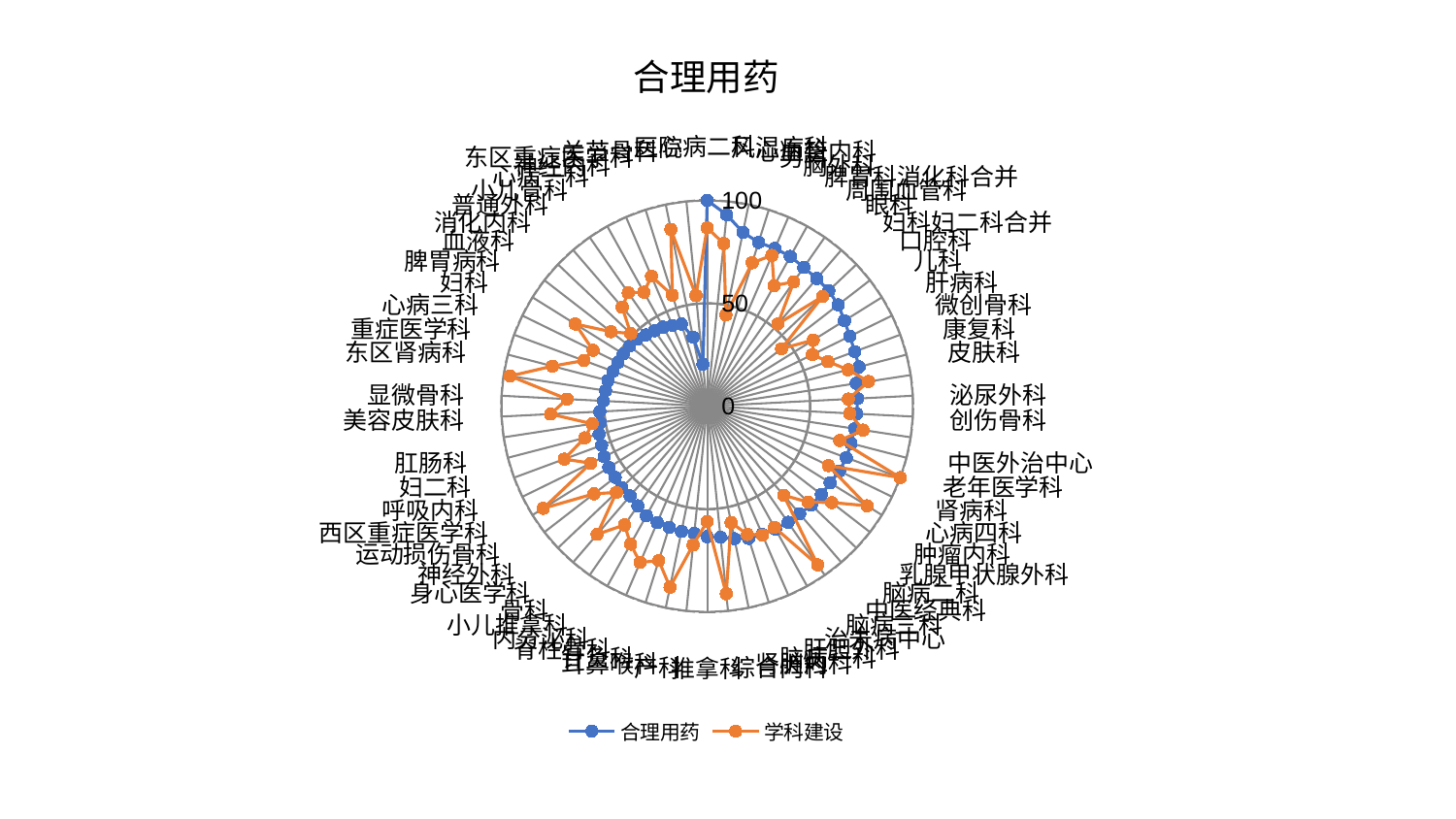

### Chart: 合理用药

| Category | 合理用药 | 学科建设 |
|---|---|---|
| 心病二科 | 100.0 | 86.65243352750646 |
| 风湿病科 | 93.53818853037417 | 79.42609093064019 |
| 心血管内科 | 86.26295643809767 | 45.284243792529196 |
| 男科 | 83.41273241893731 | 73.02703682953268 |
| 胸外科 | 83.39445335795452 | 79.72480595693118 |
| 脾胃科消化科合并 | 83.24247478764082 | 66.9837727845921 |
| 周围血管科 | 82.1243323536282 | 73.60898790296378 |
| 眼科 | 81.74261995596814 | 52.66342943070468 |
| 妇科妇二科合并 | 81.49957516874146 | 77.3702080405598 |
| 口腔科 | 80.45842009575651 | 45.66915413979657 |
| 儿科 | 78.58384318543494 | 60.684002987536076 |
| 肝病科 | 77.18010188030875 | 56.93490057122049 |
| 微创骨科 | 76.45522595158026 | 62.494833144272775 |
| 康复科 | 76.23713055160565 | 70.70131106674101 |
| 皮肤科 | 73.18370016343876 | 79.26821903645316 |
| 泌尿外科 | 73.15766096273913 | 68.65559317111087 |
| 创伤骨科 | 72.73617565320754 | 69.33080647312883 |
| 中医外治中心 | 72.46948234292904 | 76.57862940862998 |
| 老年医学科 | 72.12645992867417 | 66.52263665707149 |
| 肾病科 | 72.0793859919874 | 100.0 |
| 心病四科 | 71.56044919307904 | 65.57568870379559 |
| 肿瘤内科 | 70.37099756886428 | 91.5093284344847 |
| 乳腺甲状腺外科 | 70.09644188079943 | 76.49817234708702 |
| 脑病二科 | 69.78996334290954 | 67.64933238618788 |
| 中医经典科 | 68.92213853477615 | 57.09129019383397 |
| 脑病三科 | 68.73209546572186 | 93.8893957821522 |
| 治未病中心 | 68.37849127025083 | 67.36015094945543 |
| 肝胆外科 | 67.72336249259514 | 68.09551857735364 |
| 脑病一科 | 67.31898980718057 | 65.32363982861447 |
| 肾脏内科 | 65.7352084097145 | 57.74493569923477 |
| 综合内科 | 63.97965441267774 | 91.63290281785682 |
| 推拿科 | 63.39870367437566 | 56.0143584968443 |
| 产科 | 62.16233583205823 | 67.75005581801253 |
| 耳鼻喉科 | 62.13339274576541 | 89.76315062628541 |
| 针灸科 | 61.67286146442394 | 78.62694731556567 |
| 脊柱骨科 | 61.53942112661423 | 82.61963184670111 |
| 内分泌科 | 60.89119727820544 | 76.6823035635177 |
| 小儿推拿科 | 58.95578729521334 | 70.31433175554034 |
| 骨科 | 57.478434843174284 | 82.07437946750092 |
| 身心医学科 | 57.42423981627283 | 60.85298085564142 |
| 神经外科 | 56.48768211138221 | 69.55177401873367 |
| 运动损伤骨科 | 56.33762751786892 | 93.84416182872948 |
| 西区重症医学科 | 55.78513883751342 | 62.96129608699044 |
| 呼吸内科 | 54.70418394253265 | 74.04593433497494 |
| 妇二科 | 54.23902626437738 | 61.43438310695822 |
| 肛肠科 | 52.482809704256724 | 56.4730212461353 |
| 美容皮肤科 | 52.2371475318418 | 76.17575716746923 |
| 显微骨科 | 50.483134731749324 | 68.14479868972332 |
| 东区肾病科 | 49.918664524462905 | 96.85860624539184 |
| 重症医学科 | 49.799128769173166 | 77.64429160798133 |
| 心病三科 | 48.75514245260421 | 63.875488048969174 |
| 妇科 | 48.246497235987086 | 61.75353989348231 |
| 脾胃病科 | 48.06276042119566 | 75.4760438055059 |
| 血液科 | 47.67595919623017 | 59.15767843245242 |
| 消化内科 | 47.15980607508671 | 51.21809879980146 |
| 普通外科 | 45.70123081320136 | 63.428647424115795 |
| 小儿骨科 | 44.68053101135186 | 67.14024085849859 |
| 心病一科 | 44.00647207478053 | 63.34136109022878 |
| 神经内科 | 42.744125218755606 | 68.68424552554288 |
| 东区重症医学科 | 41.881396877625896 | 56.488530855935714 |
| 关节骨科 | 34.236327905385835 | 87.70627095984399 |
| 医院 | 20.50322879598319 | 54.05932931801707 |
43